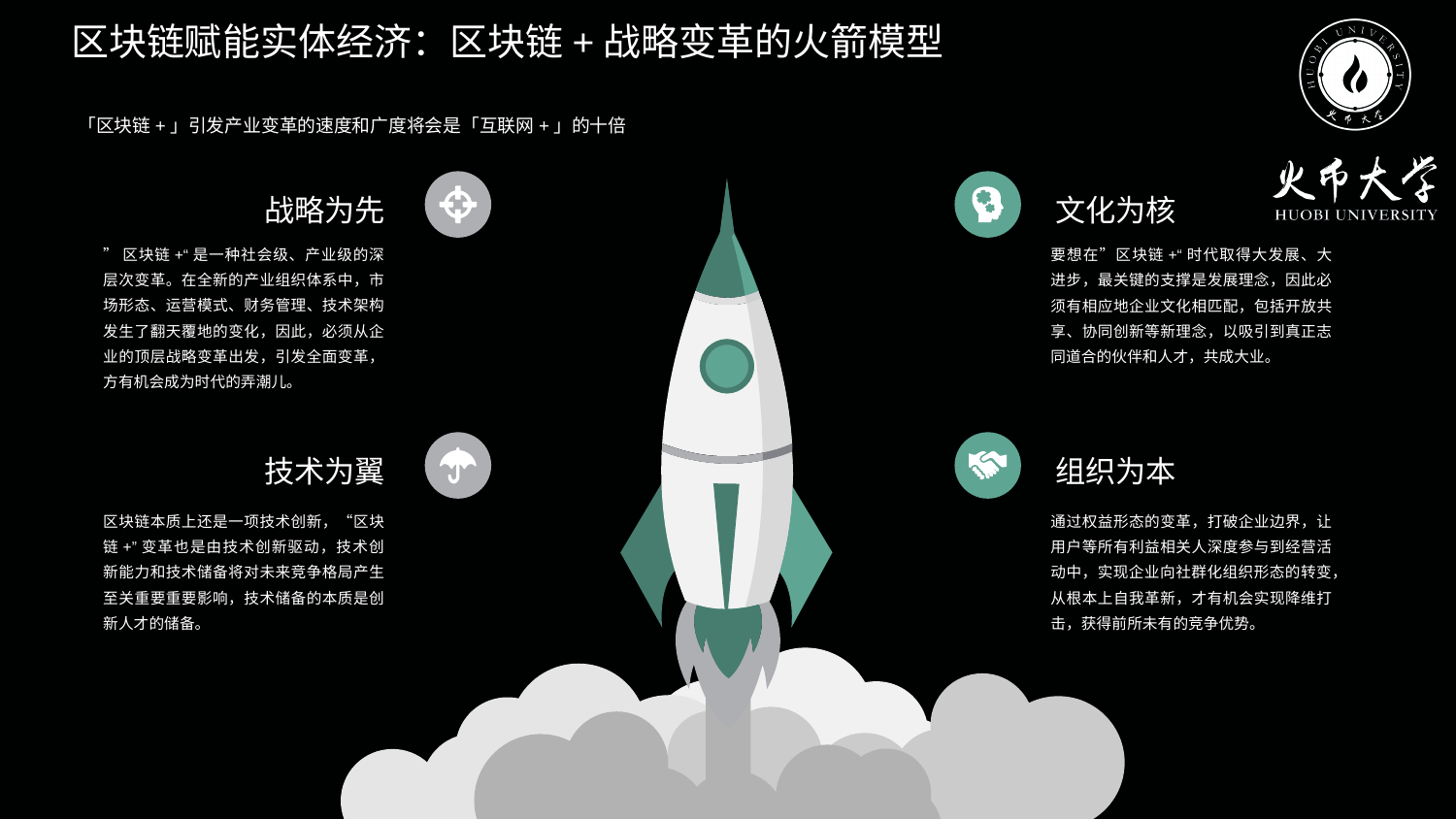

区块链赋能实体经济：区块链+战略变革的火箭模型
「区块链+」引发产业变革的速度和广度将会是「互联网+」的十倍

战略为先
文化为核

”区块链+“是一种社会级、产业级的深层次变革。在全新的产业组织体系中，市场形态、运营模式、财务管理、技术架构发生了翻天覆地的变化，因此，必须从企业的顶层战略变革出发，引发全面变革，方有机会成为时代的弄潮儿。
要想在”区块链+“时代取得大发展、大进步，最关键的支撑是发展理念，因此必须有相应地企业文化相匹配，包括开放共享、协同创新等新理念，以吸引到真正志同道合的伙伴和人才，共成大业。

技术为翼
组织为本

区块链本质上还是一项技术创新，“区块链+”变革也是由技术创新驱动，技术创新能力和技术储备将对未来竞争格局产生至关重要重要影响，技术储备的本质是创新人才的储备。
通过权益形态的变革，打破企业边界，让用户等所有利益相关人深度参与到经营活动中，实现企业向社群化组织形态的转变，从根本上自我革新，才有机会实现降维打击，获得前所未有的竞争优势。